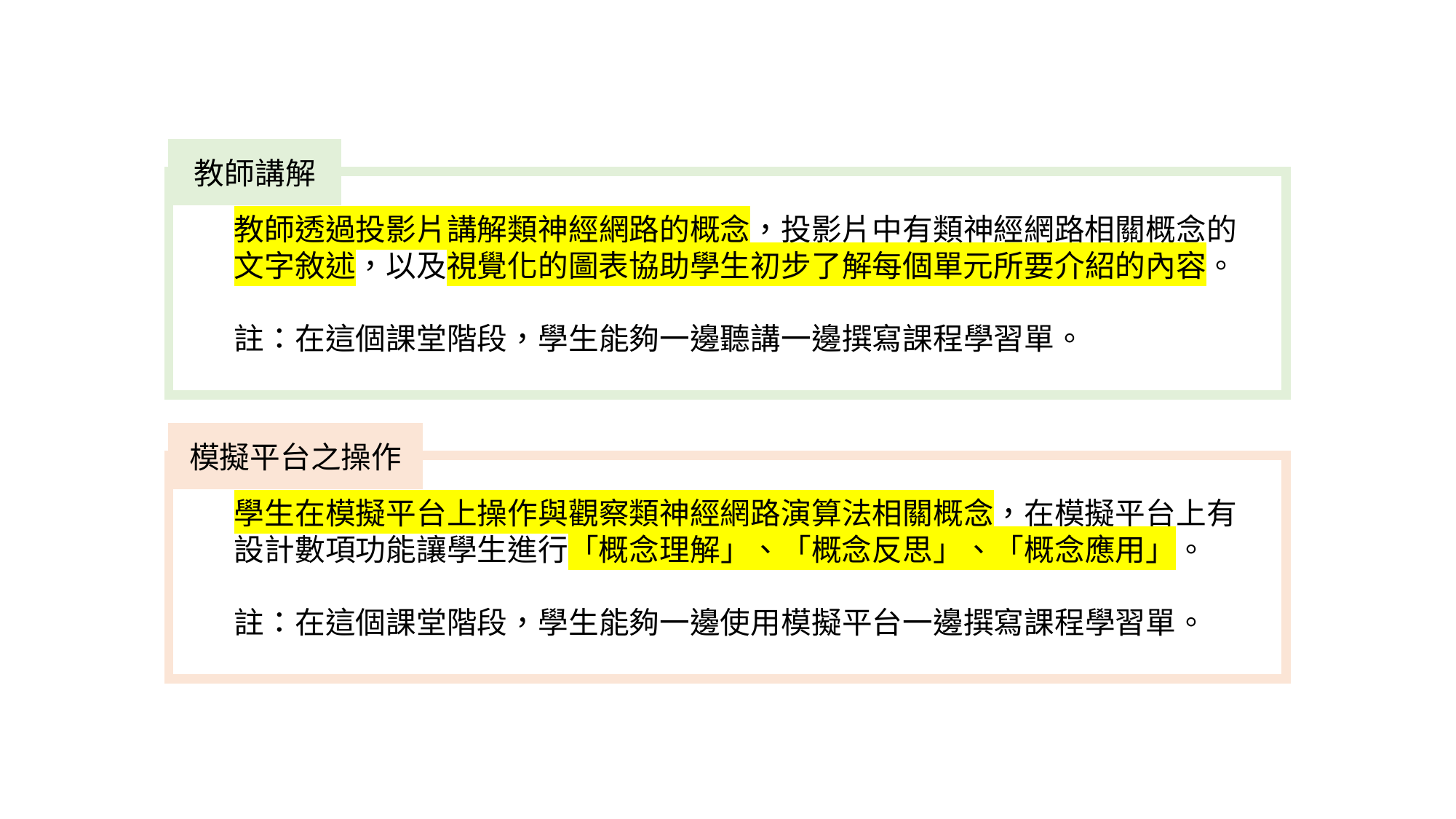

教師講解
教師透過投影片講解類神經網路的概念，投影片中有類神經網路相關概念的
文字敘述，以及視覺化的圖表協助學生初步了解每個單元所要介紹的內容。

註：在這個課堂階段，學生能夠一邊聽講一邊撰寫課程學習單。
模擬平台之操作
學生在模擬平台上操作與觀察類神經網路演算法相關概念，在模擬平台上有
設計數項功能讓學生進行「概念理解」、「概念反思」、「概念應用」。

註：在這個課堂階段，學生能夠一邊使用模擬平台一邊撰寫課程學習單。